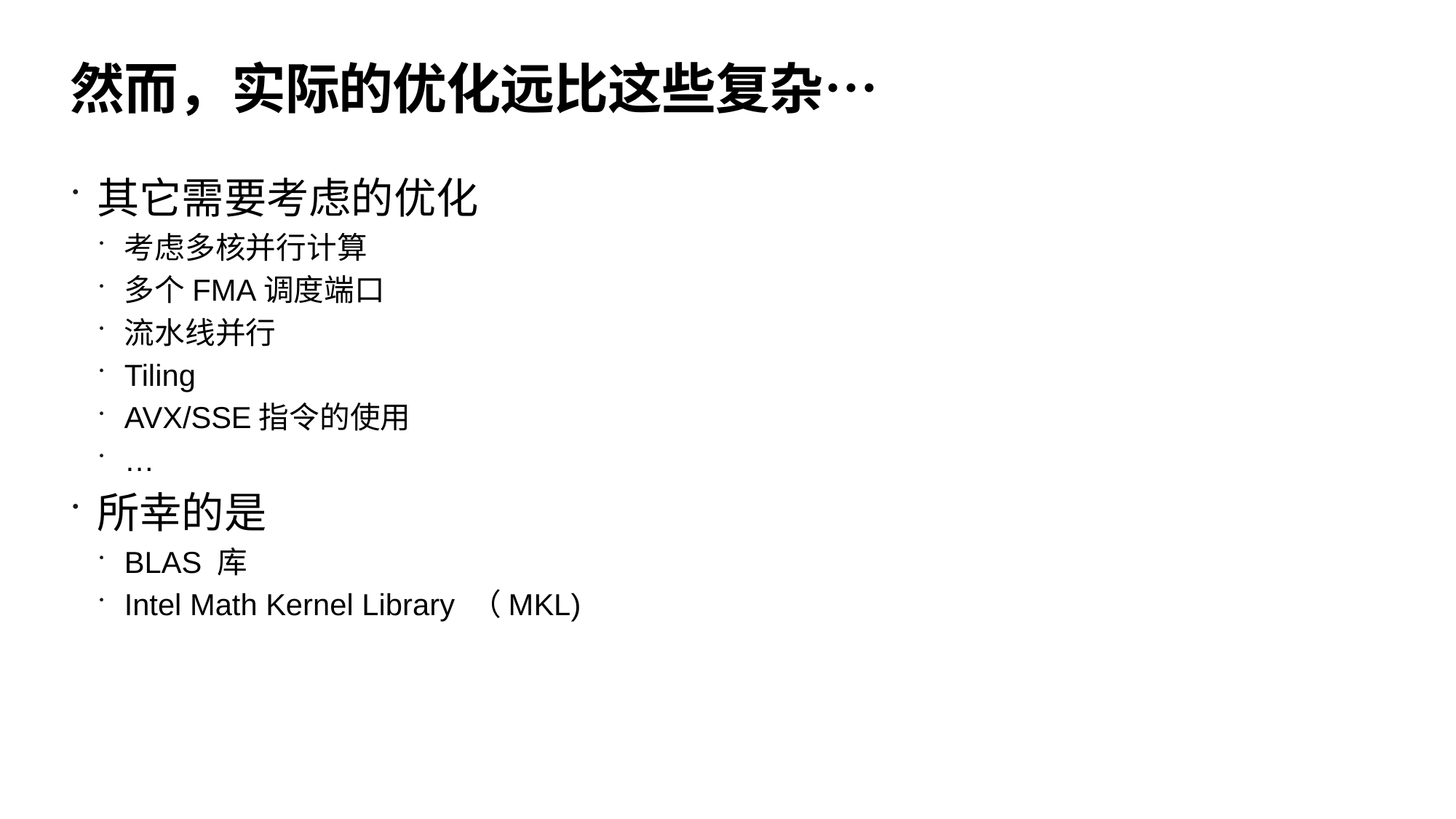

# 然而，实际的优化远比这些复杂…
其它需要考虑的优化
考虑多核并行计算
多个FMA调度端口
流水线并行
Tiling
AVX/SSE指令的使用
…
所幸的是
BLAS 库
Intel Math Kernel Library （MKL)